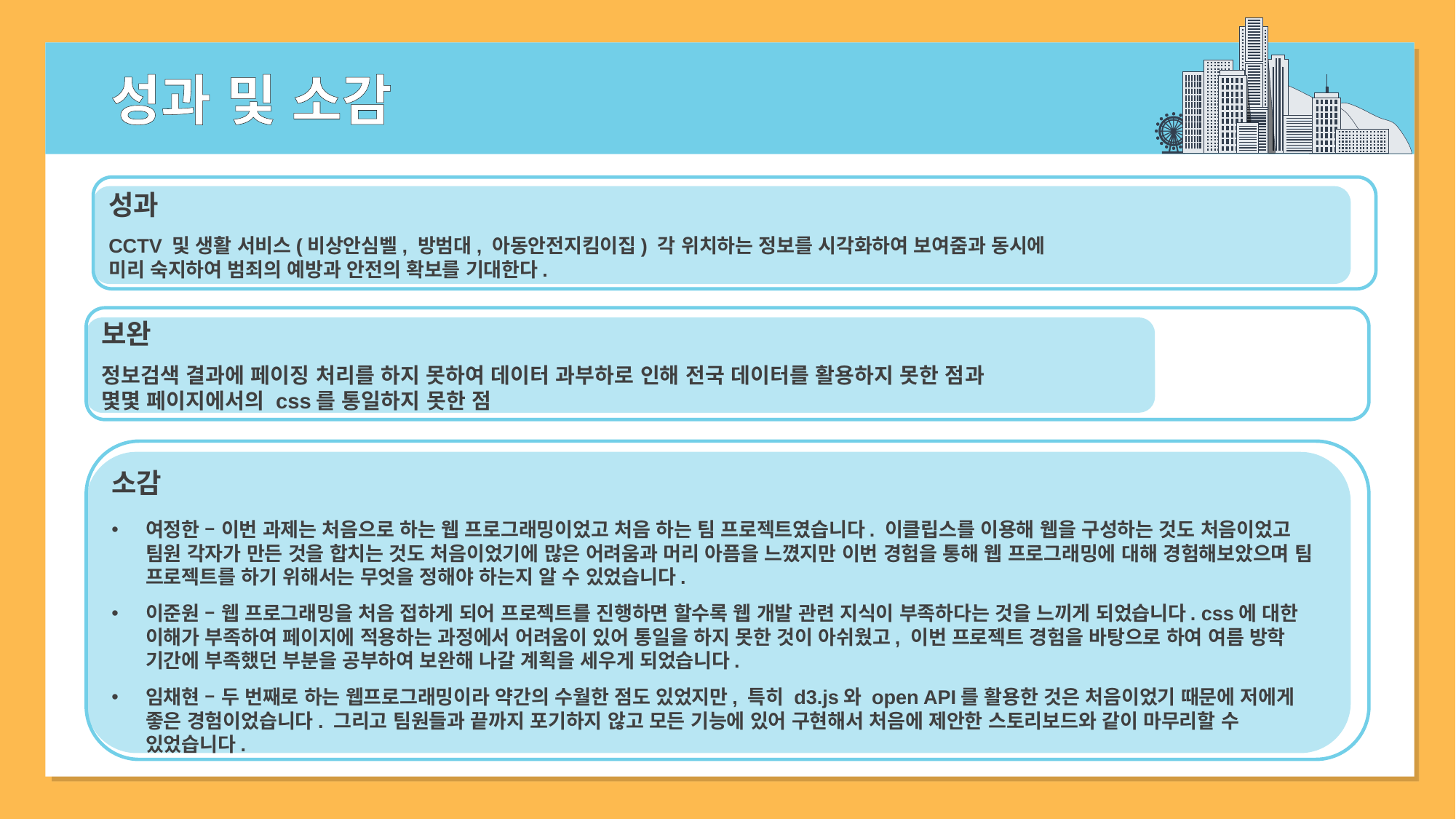

성과 및 소감

성과

CCTV 및 생활 서비스(비상안심벨, 방범대, 아동안전지킴이집) 각 위치하는 정보를 시각화하여 보여줌과 동시에
미리 숙지하여 범죄의 예방과 안전의 확보를 기대한다.

보완

정보검색 결과에 페이징 처리를 하지 못하여 데이터 과부하로 인해 전국 데이터를 활용하지 못한 점과
몇몇 페이지에서의 css를 통일하지 못한 점

소감

여정한 – 이번 과제는 처음으로 하는 웹 프로그래밍이었고 처음 하는 팀 프로젝트였습니다. 이클립스를 이용해 웹을 구성하는 것도 처음이었고 팀원 각자가 만든 것을 합치는 것도 처음이었기에 많은 어려움과 머리 아픔을 느꼈지만 이번 경험을 통해 웹 프로그래밍에 대해 경험해보았으며 팀 프로젝트를 하기 위해서는 무엇을 정해야 하는지 알 수 있었습니다.

이준원 – 웹 프로그래밍을 처음 접하게 되어 프로젝트를 진행하면 할수록 웹 개발 관련 지식이 부족하다는 것을 느끼게 되었습니다. css에 대한 이해가 부족하여 페이지에 적용하는 과정에서 어려움이 있어 통일을 하지 못한 것이 아쉬웠고, 이번 프로젝트 경험을 바탕으로 하여 여름 방학 기간에 부족했던 부분을 공부하여 보완해 나갈 계획을 세우게 되었습니다.

임채현 – 두 번째로 하는 웹프로그래밍이라 약간의 수월한 점도 있었지만, 특히 d3.js와 open API를 활용한 것은 처음이었기 때문에 저에게 좋은 경험이었습니다. 그리고 팀원들과 끝까지 포기하지 않고 모든 기능에 있어 구현해서 처음에 제안한 스토리보드와 같이 마무리할 수 있었습니다.